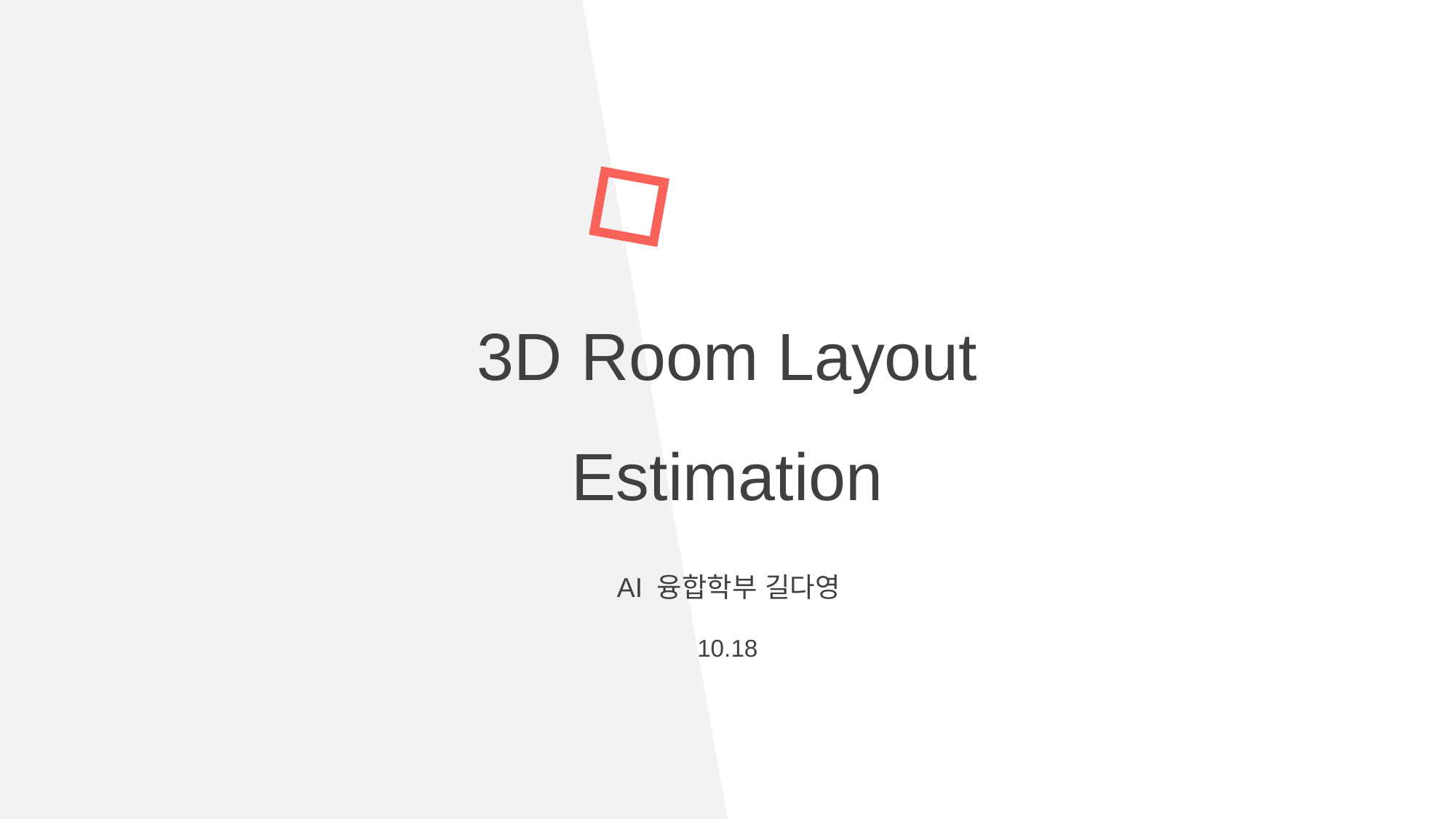

3D Room Layout Estimation
AI 융합학부 길다영
10.18